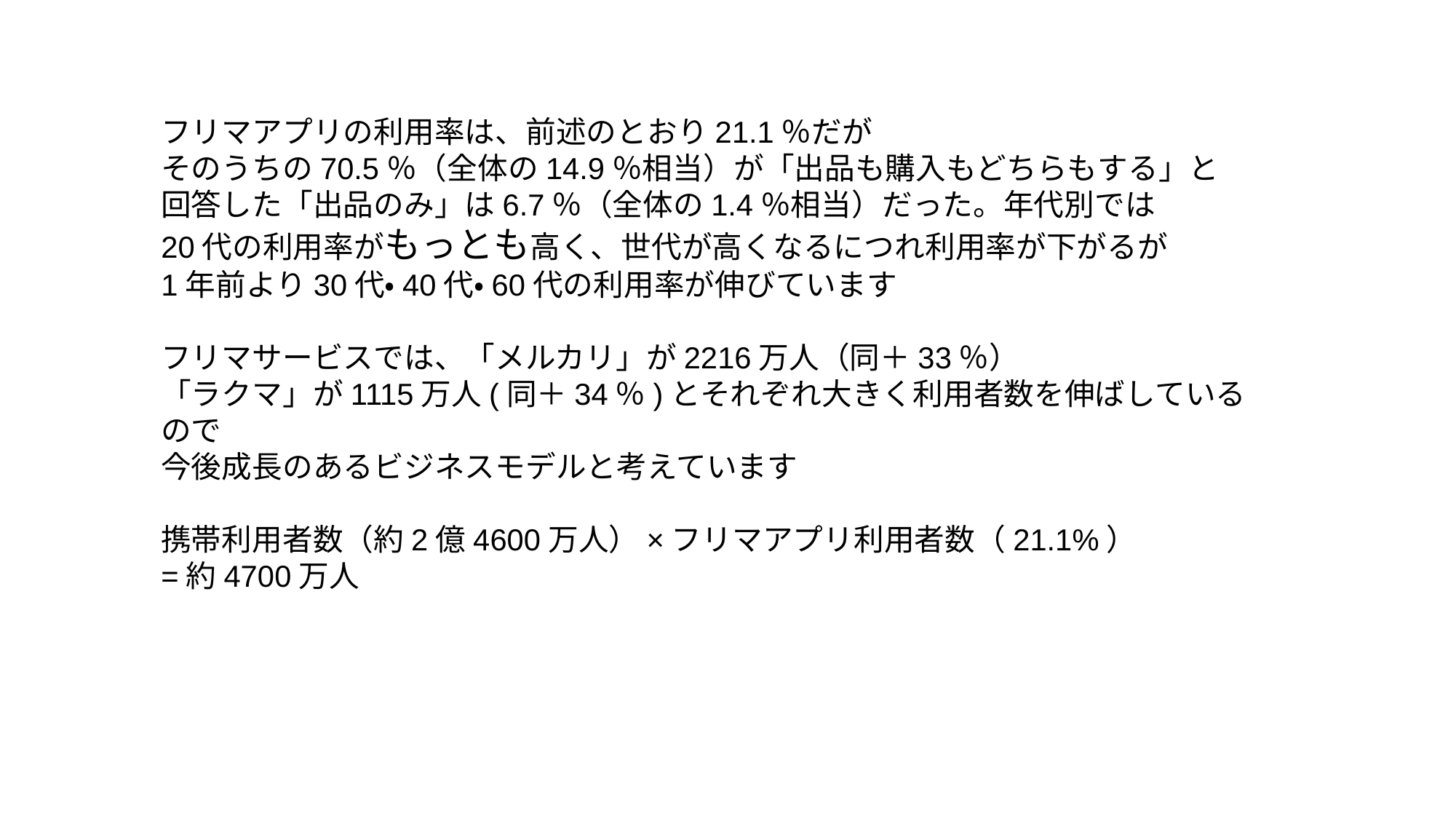

フリマアプリの利用率は、前述のとおり21.1％だが
そのうちの70.5％（全体の14.9％相当）が「出品も購入もどちらもする」と
回答した「出品のみ」は6.7％（全体の1.4％相当）だった。年代別では
20代の利用率がもっとも高く、世代が高くなるにつれ利用率が下がるが
1年前より30代・40代・60代の利用率が伸びています

フリマサービスでは、「メルカリ」が2216万人（同＋33％）
「ラクマ」が1115万人(同＋34％)とそれぞれ大きく利用者数を伸ばしているので
今後成長のあるビジネスモデルと考えています

携帯利用者数（約2億4600万人）×フリマアプリ利用者数（21.1%）
=約4700万人